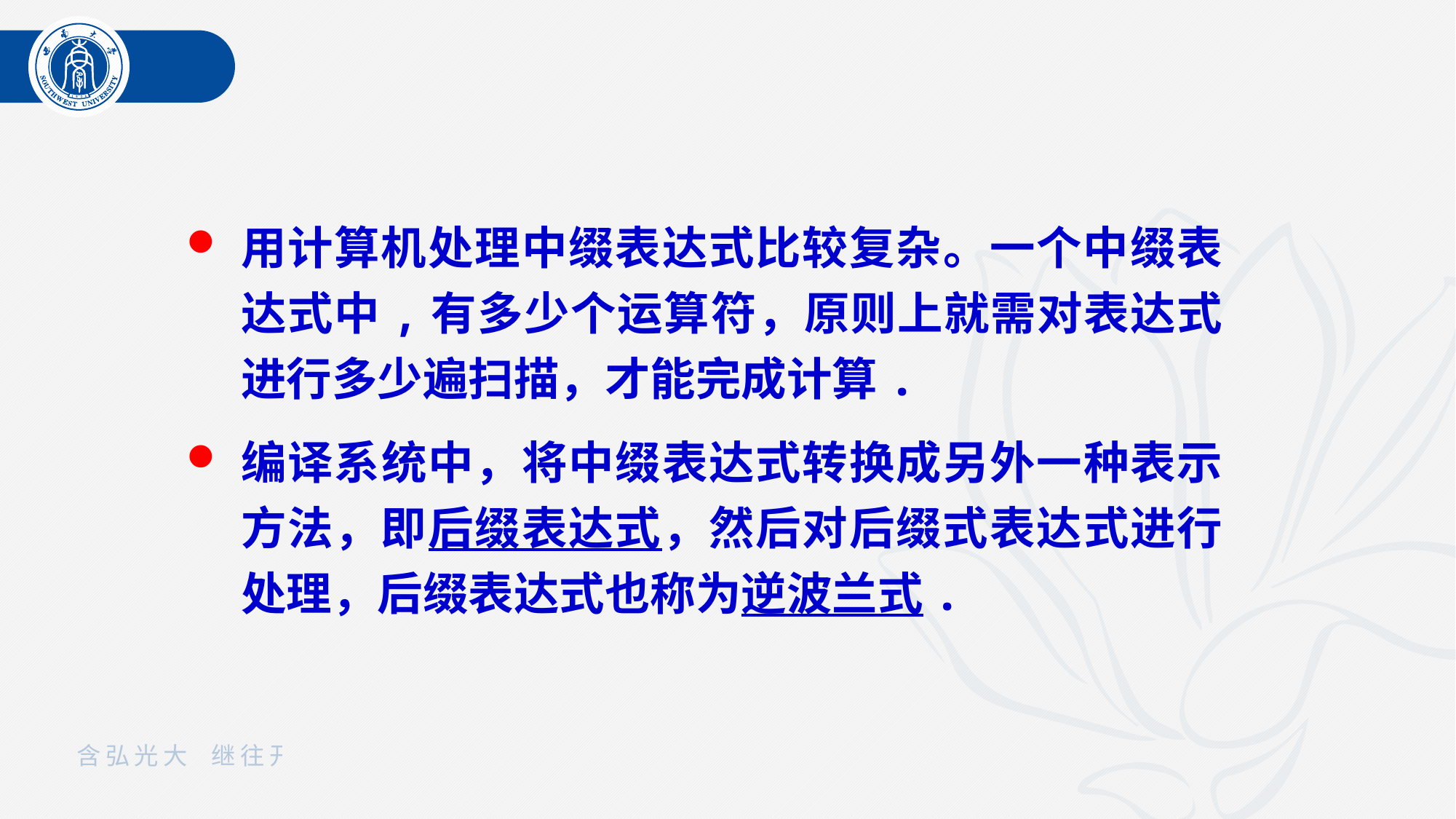

用计算机处理中缀表达式比较复杂。一个中缀表达式中,有多少个运算符，原则上就需对表达式进行多少遍扫描，才能完成计算.
编译系统中，将中缀表达式转换成另外一种表示方法，即后缀表达式，然后对后缀式表达式进行处理，后缀表达式也称为逆波兰式.